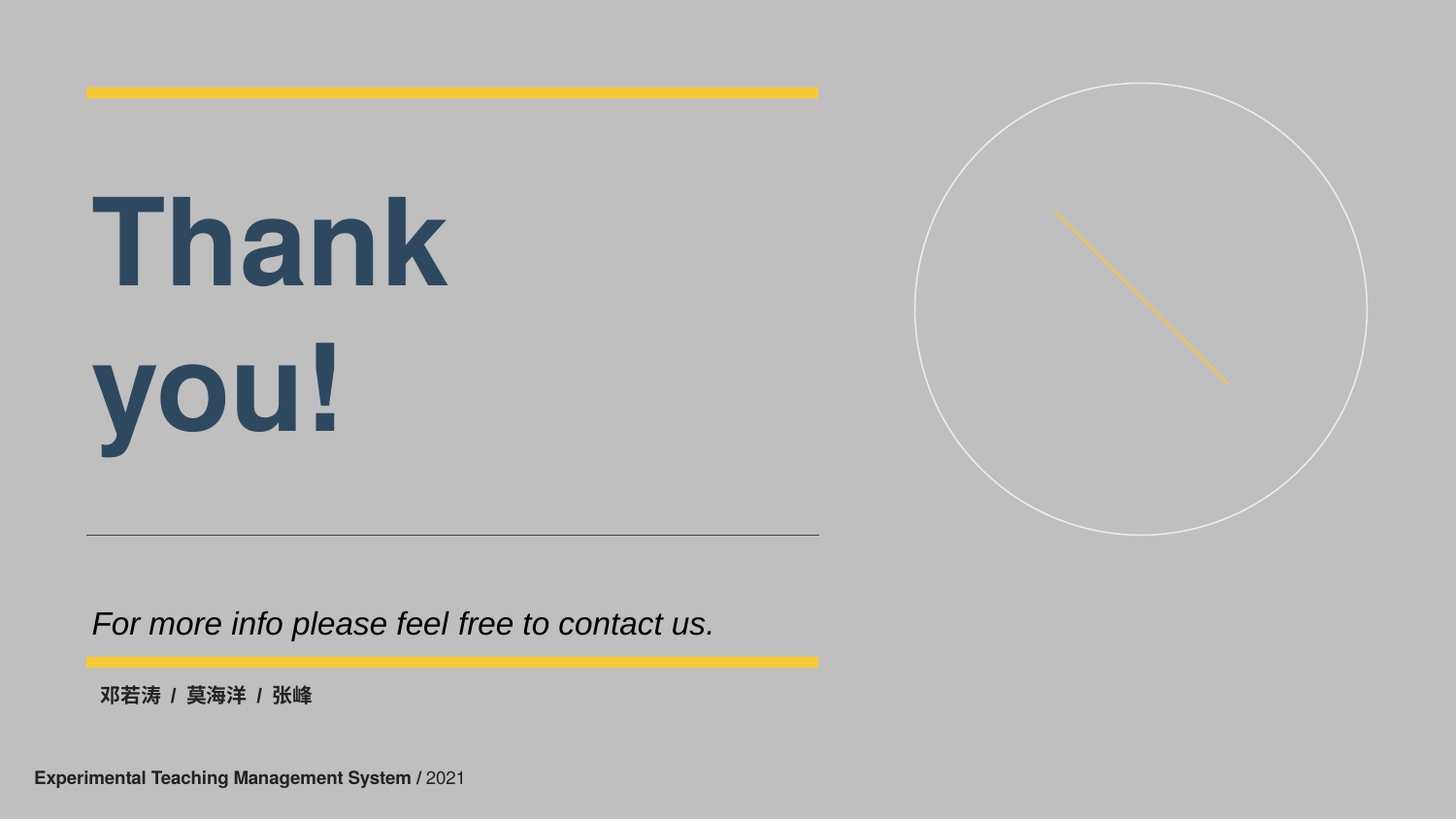

Thank you!
For more info please feel free to contact us.

邓若涛 / 莫海洋 / 张峰
Experimental Teaching Management System / 2021